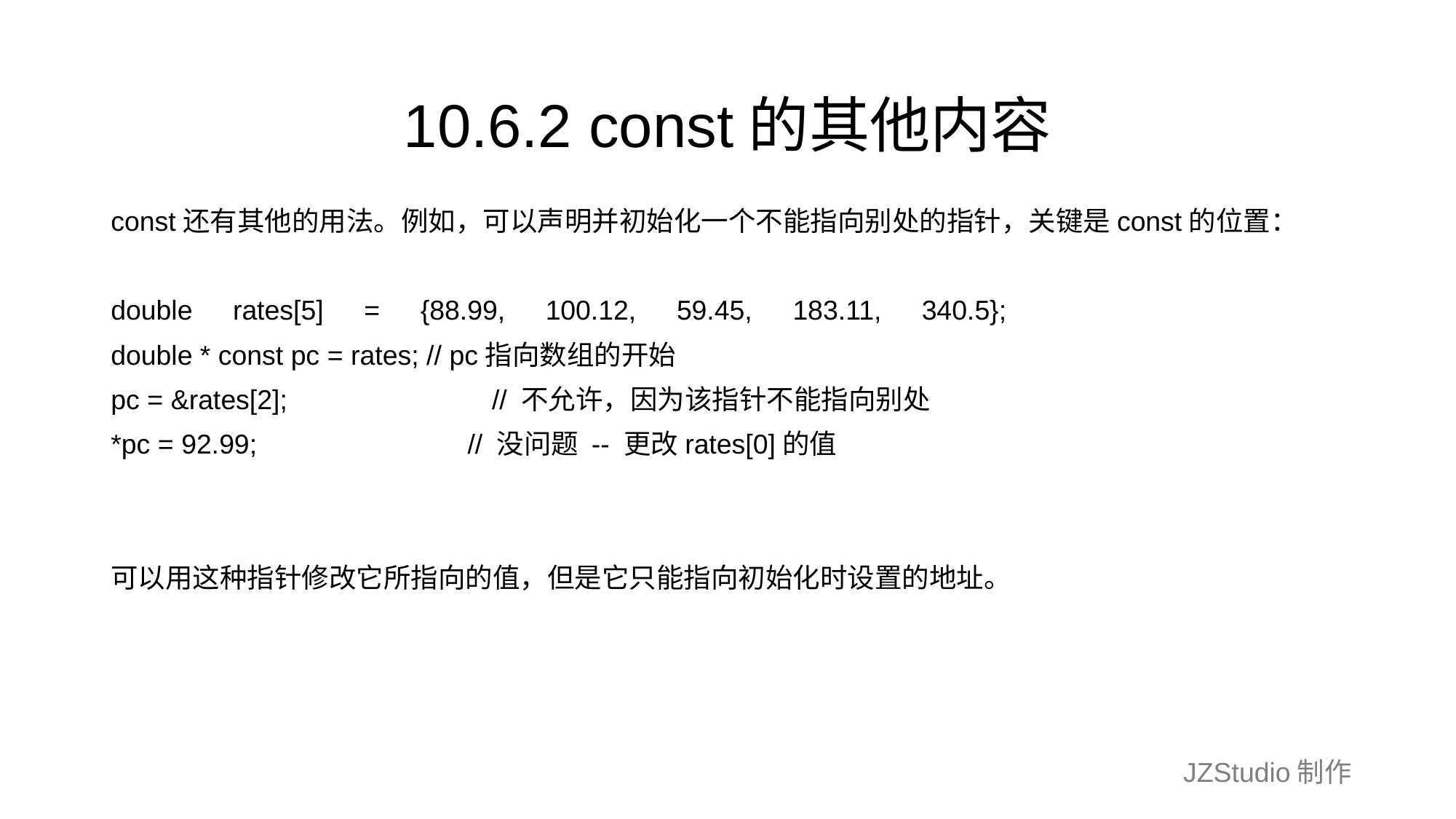

# 10.6.2 const的其他内容
const还有其他的用法。例如，可以声明并初始化一个不能指向别处的指针，关键是const的位置：

double　rates[5]　=　{88.99,　100.12,　59.45,　183.11,　340.5};
double * const pc = rates; // pc指向数组的开始
pc = &rates[2];　　　　　　　// 不允许，因为该指针不能指向别处
*pc = 92.99;　　　　　　　 // 没问题 -- 更改rates[0]的值

可以用这种指针修改它所指向的值，但是它只能指向初始化时设置的地址。